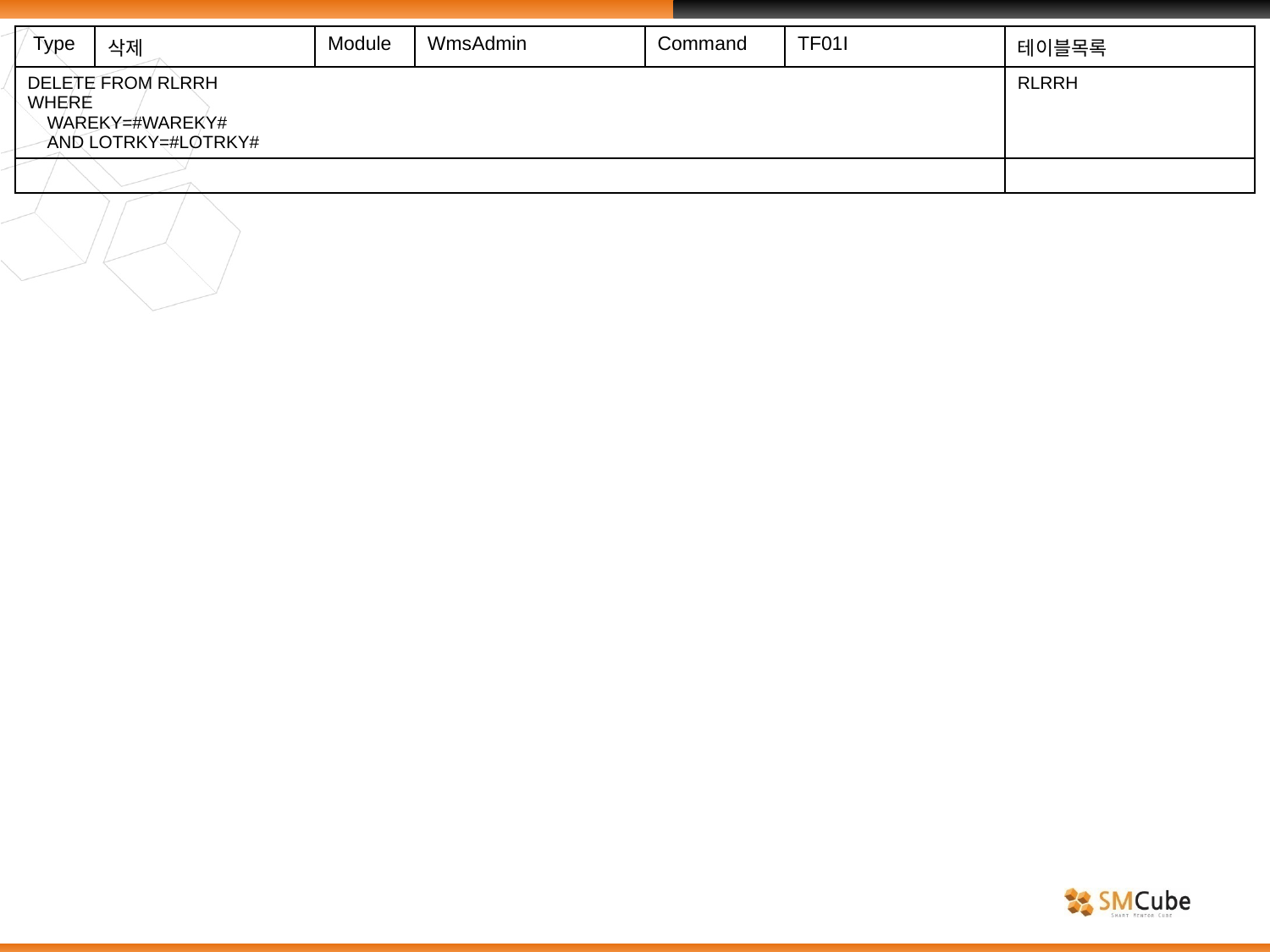

| Type | 삭제 | Module | WmsAdmin | Command | TF01I | 테이블목록 |
| --- | --- | --- | --- | --- | --- | --- |
| DELETE FROM RLRRH WHERE WAREKY=#WAREKY# AND LOTRKY=#LOTRKY# |  |  |  |  |  | RLRRH |
|  |  |  |  |  |  |  |